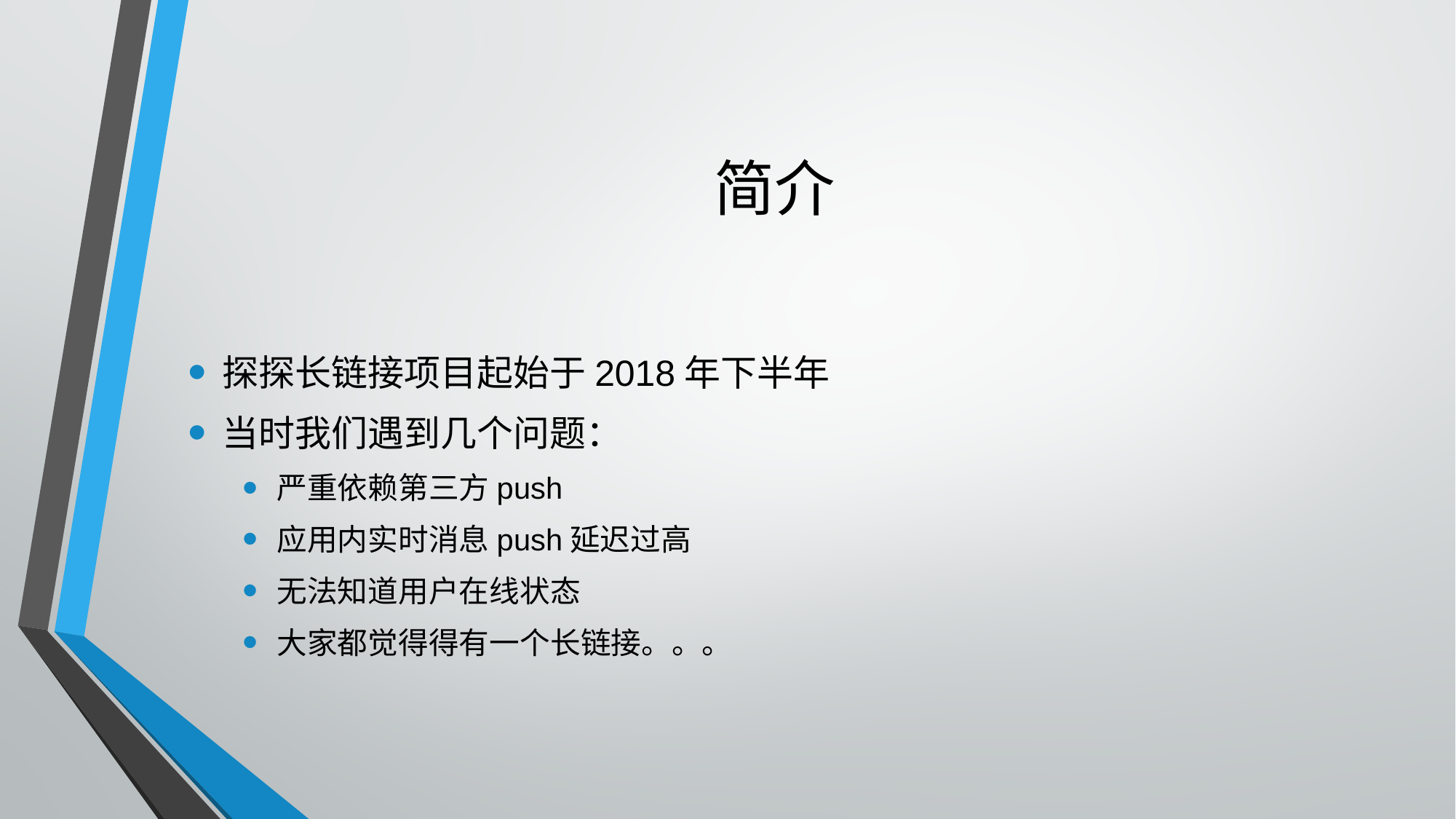

# 简介
探探长链接项目起始于2018年下半年
当时我们遇到几个问题：
严重依赖第三方push
应用内实时消息push延迟过高
无法知道用户在线状态
大家都觉得得有一个长链接。。。